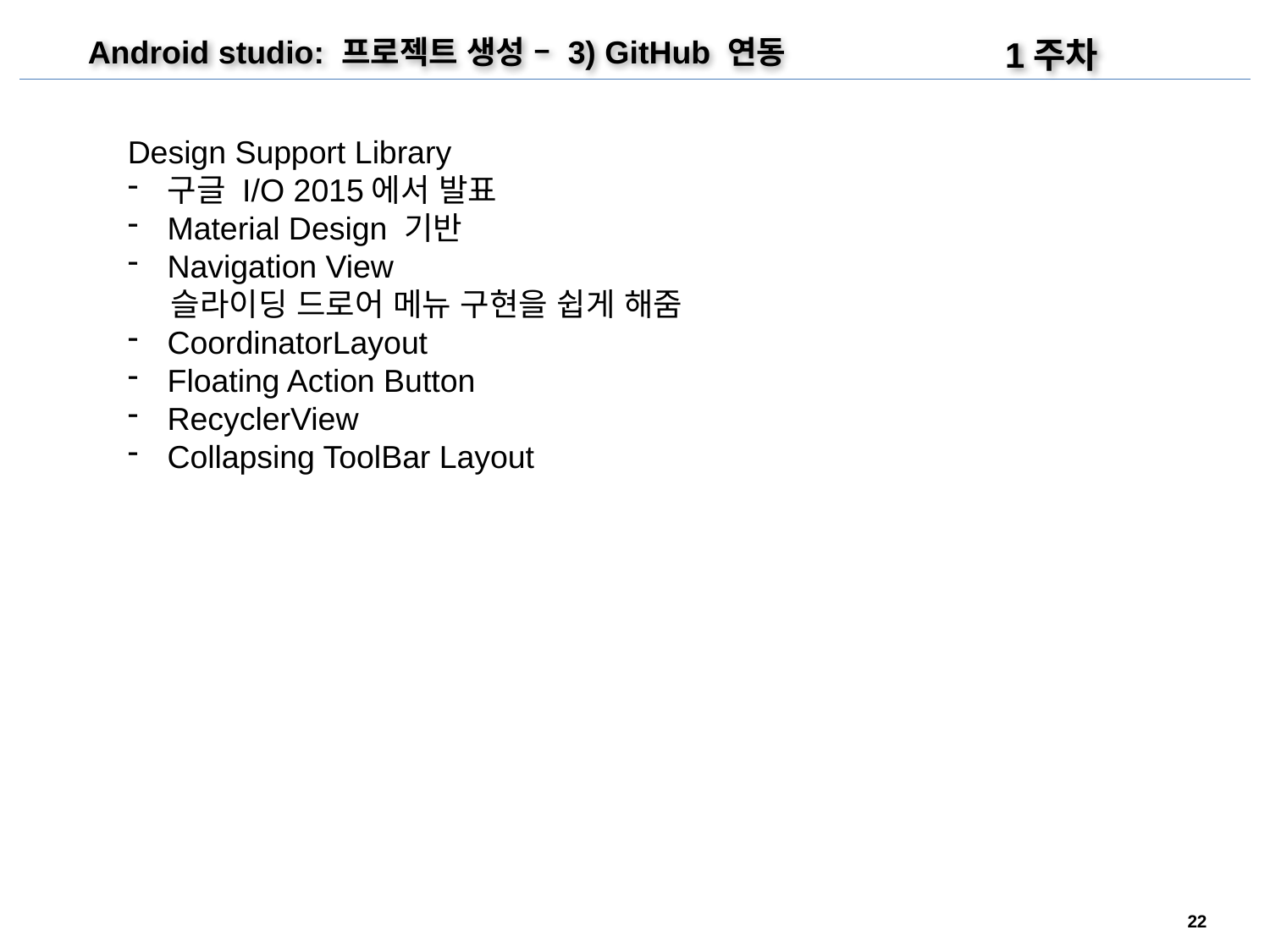

1주차
Android studio: 프로젝트 생성 – 3) GitHub 연동
Design Support Library
구글 I/O 2015에서 발표
Material Design 기반
Navigation View
    슬라이딩 드로어 메뉴 구현을 쉽게 해줌
CoordinatorLayout
Floating Action Button
RecyclerView
Collapsing ToolBar Layout